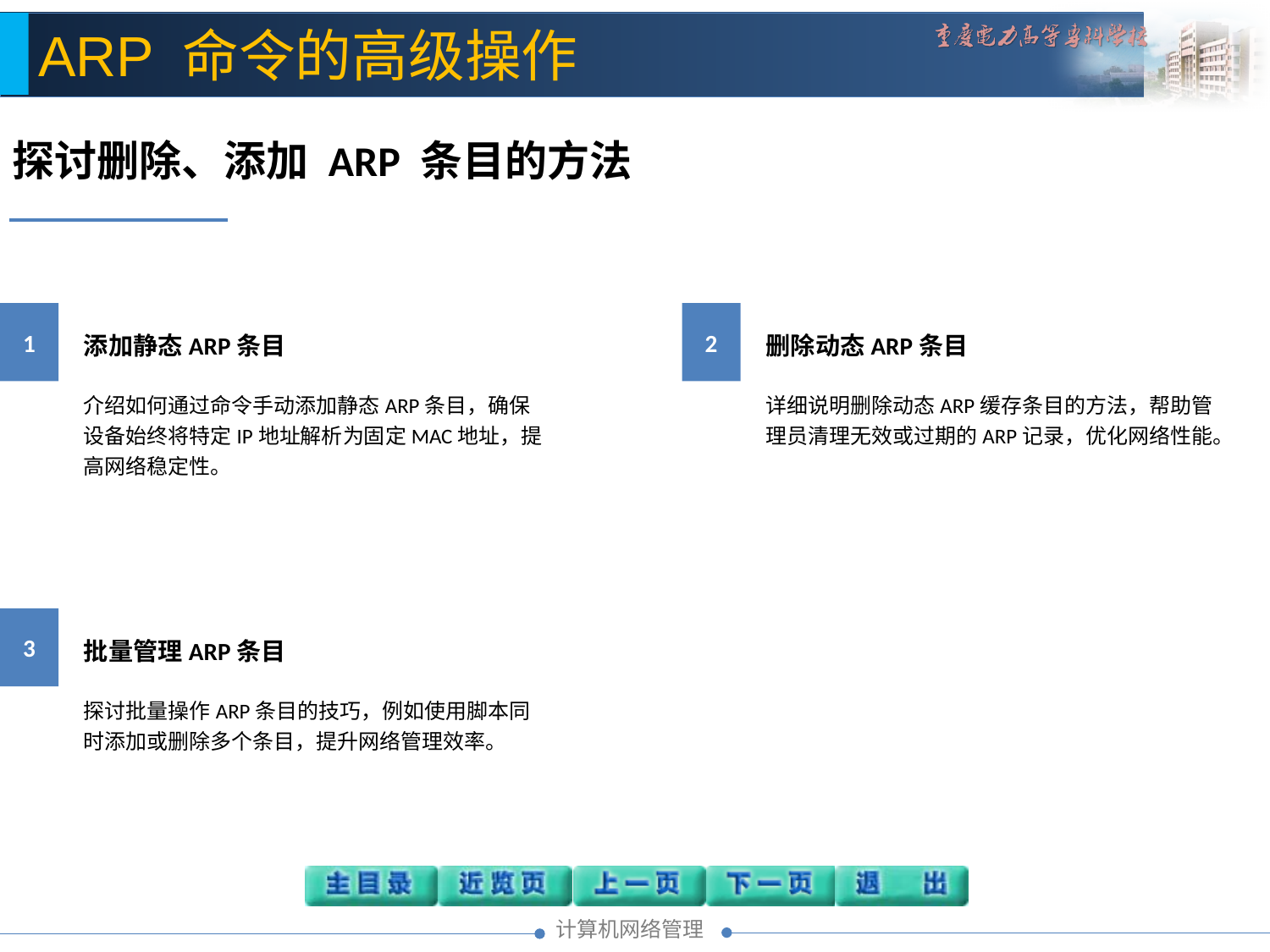

ARP 命令的高级操作
探讨删除、添加 ARP 条目的方法
1
添加静态ARP条目
介绍如何通过命令手动添加静态ARP条目，确保设备始终将特定IP地址解析为固定MAC地址，提高网络稳定性。
2
删除动态ARP条目
详细说明删除动态ARP缓存条目的方法，帮助管理员清理无效或过期的ARP记录，优化网络性能。
3
批量管理ARP条目
探讨批量操作ARP条目的技巧，例如使用脚本同时添加或删除多个条目，提升网络管理效率。